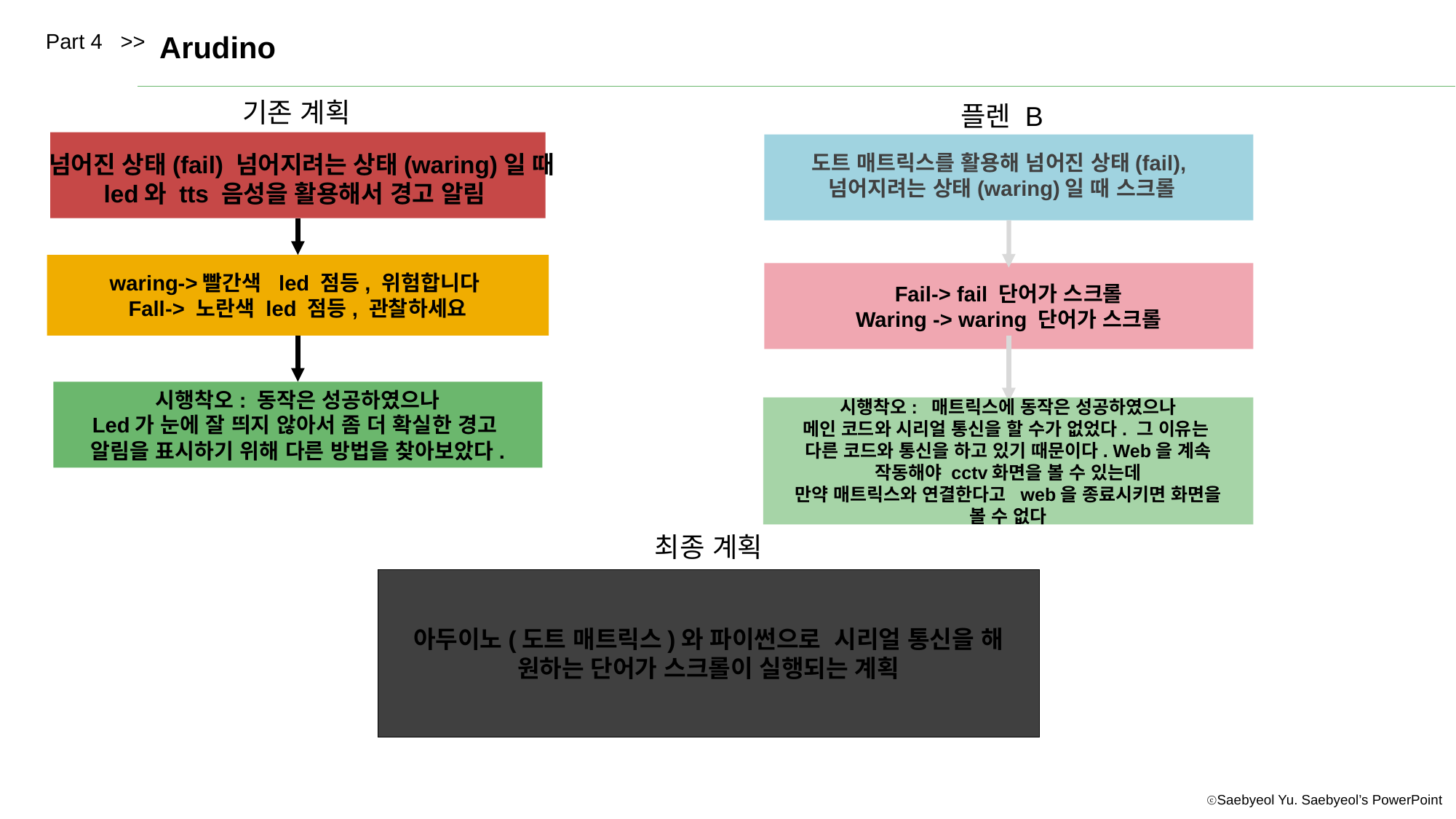

Part 4   >>
Arudino
기존 계획
플렌 B

 넘어진 상태(fail) 넘어지려는 상태(waring)일 때
led와 tts 음성을 활용해서 경고 알림
도트 매트릭스를 활용해 넘어진 상태(fail),
넘어지려는 상태(waring)일 때 스크롤
waring->빨간색  led 점등, 위험합니다
Fall-> 노란색 led 점등, 관찰하세요
Fail-> fail 단어가 스크롤
Waring -> waring 단어가 스크롤
시행착오: 동작은 성공하였으나
Led가 눈에 잘 띄지 않아서 좀 더 확실한 경고
알림을 표시하기 위해 다른 방법을 찾아보았다.
시행착오:  매트릭스에 동작은 성공하였으나
메인 코드와 시리얼 통신을 할 수가 없었다. 그 이유는
다른 코드와 통신을 하고 있기 때문이다. Web을 계속 작동해야 cctv화면을 볼 수 있는데
만약 매트릭스와 연결한다고  web을 종료시키면 화면을
볼 수 없다
최종 계획
아두이노(도트 매트릭스)와 파이썬으로  시리얼 통신을 해 원하는 단어가 스크롤이 실행되는 계획